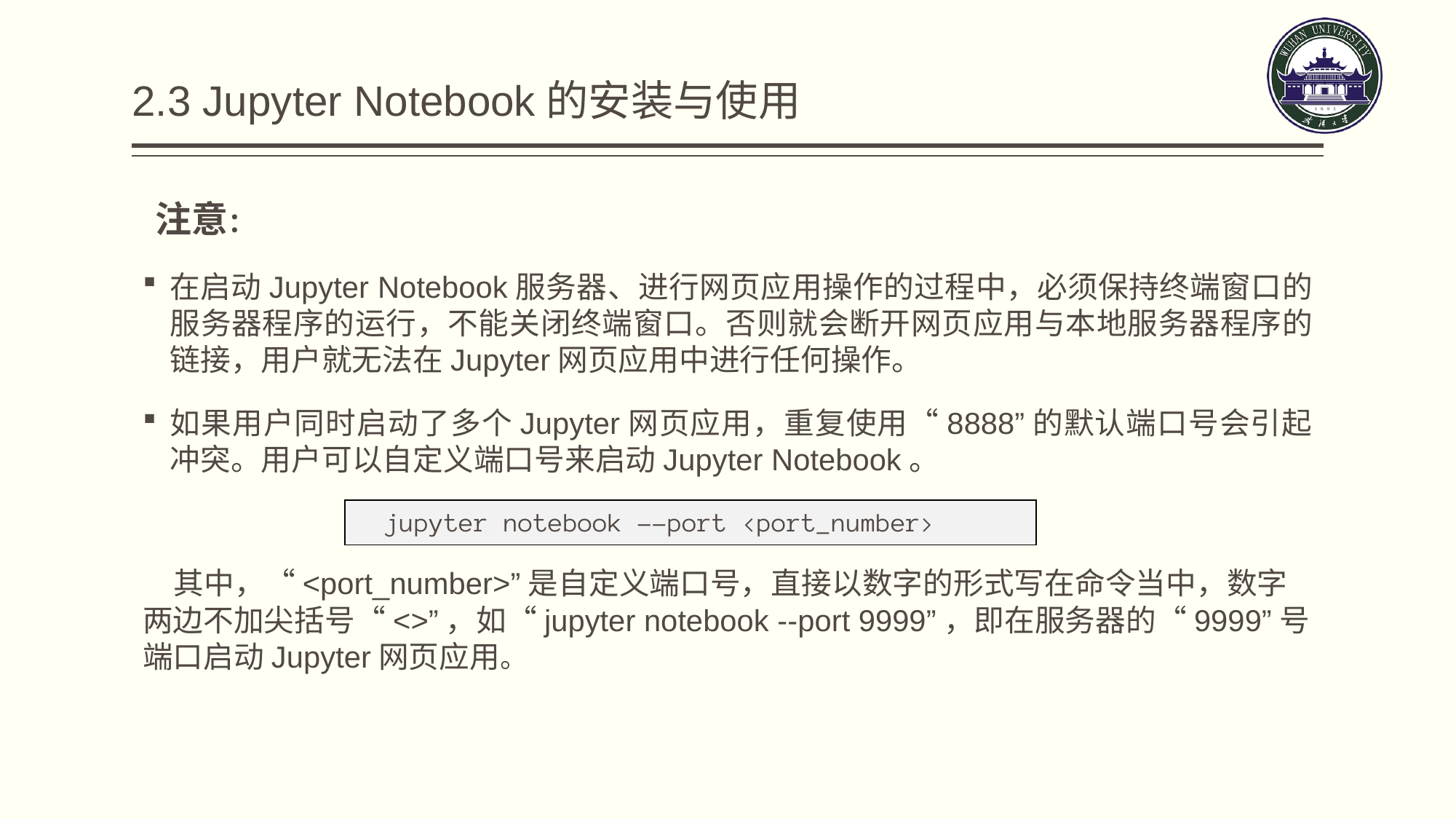

# 2.3 Jupyter Notebook的安装与使用
 注意：
在启动Jupyter Notebook服务器、进行网页应用操作的过程中，必须保持终端窗口的服务器程序的运行，不能关闭终端窗口。否则就会断开网页应用与本地服务器程序的链接，用户就无法在Jupyter网页应用中进行任何操作。
如果用户同时启动了多个Jupyter网页应用，重复使用“8888”的默认端口号会引起冲突。用户可以自定义端口号来启动Jupyter Notebook。

    其中，“<port_number>”是自定义端口号，直接以数字的形式写在命令当中，数字两边不加尖括号“<>”，如“jupyter notebook --port 9999”，即在服务器的“9999”号端口启动Jupyter网页应用。

| jupyter notebook --port <port\_number> |
| --- |